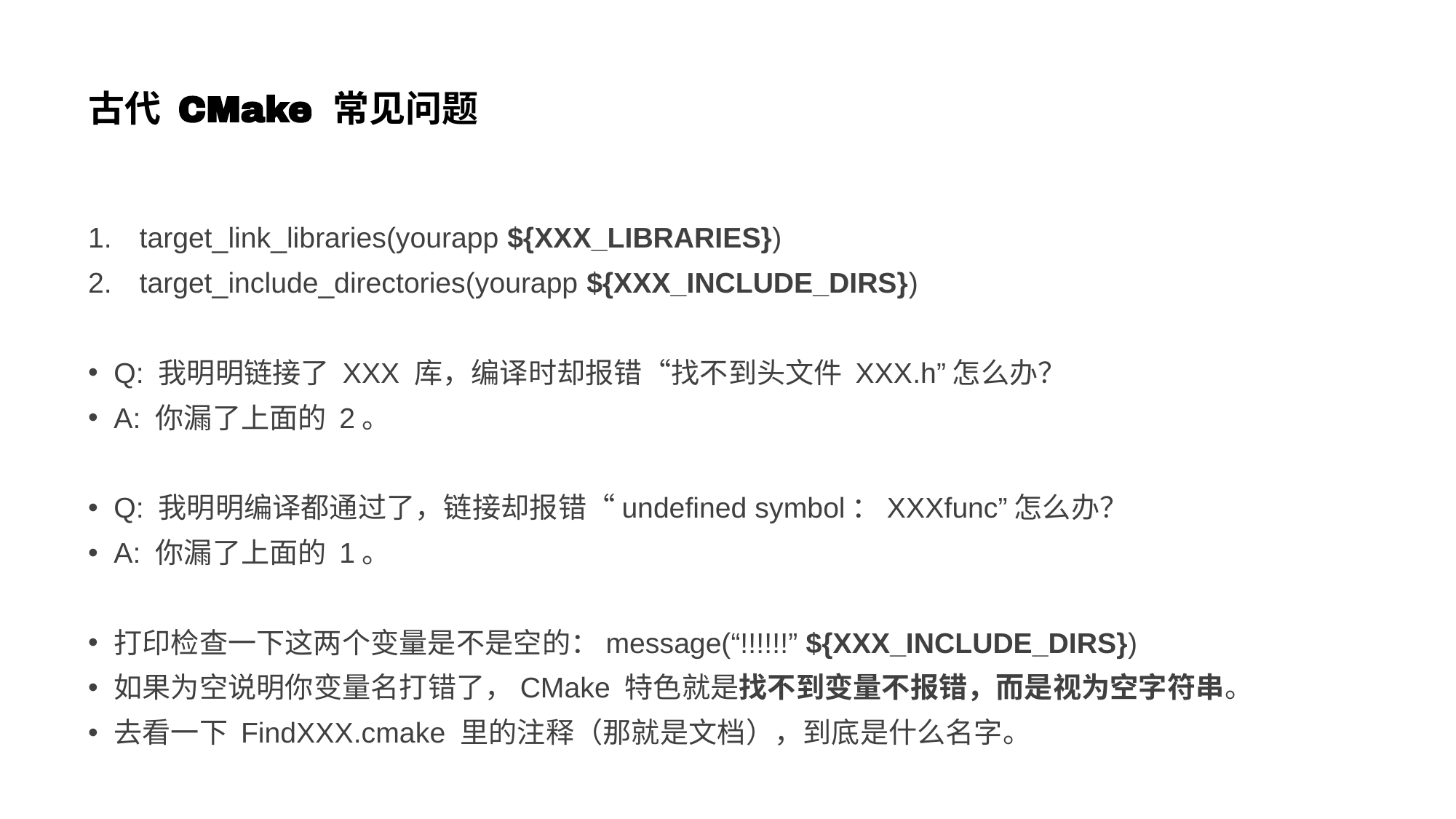

# 古代 CMake 常见问题
target_link_libraries(yourapp ${XXX_LIBRARIES})
target_include_directories(yourapp ${XXX_INCLUDE_DIRS})

Q: 我明明链接了 XXX 库，编译时却报错“找不到头文件 XXX.h”怎么办？
A: 你漏了上面的 2。

Q: 我明明编译都通过了，链接却报错“undefined symbol：XXXfunc”怎么办？
A: 你漏了上面的 1。

打印检查一下这两个变量是不是空的：message(“!!!!!!” ${XXX_INCLUDE_DIRS})
如果为空说明你变量名打错了，CMake 特色就是找不到变量不报错，而是视为空字符串。
去看一下 FindXXX.cmake 里的注释（那就是文档），到底是什么名字。